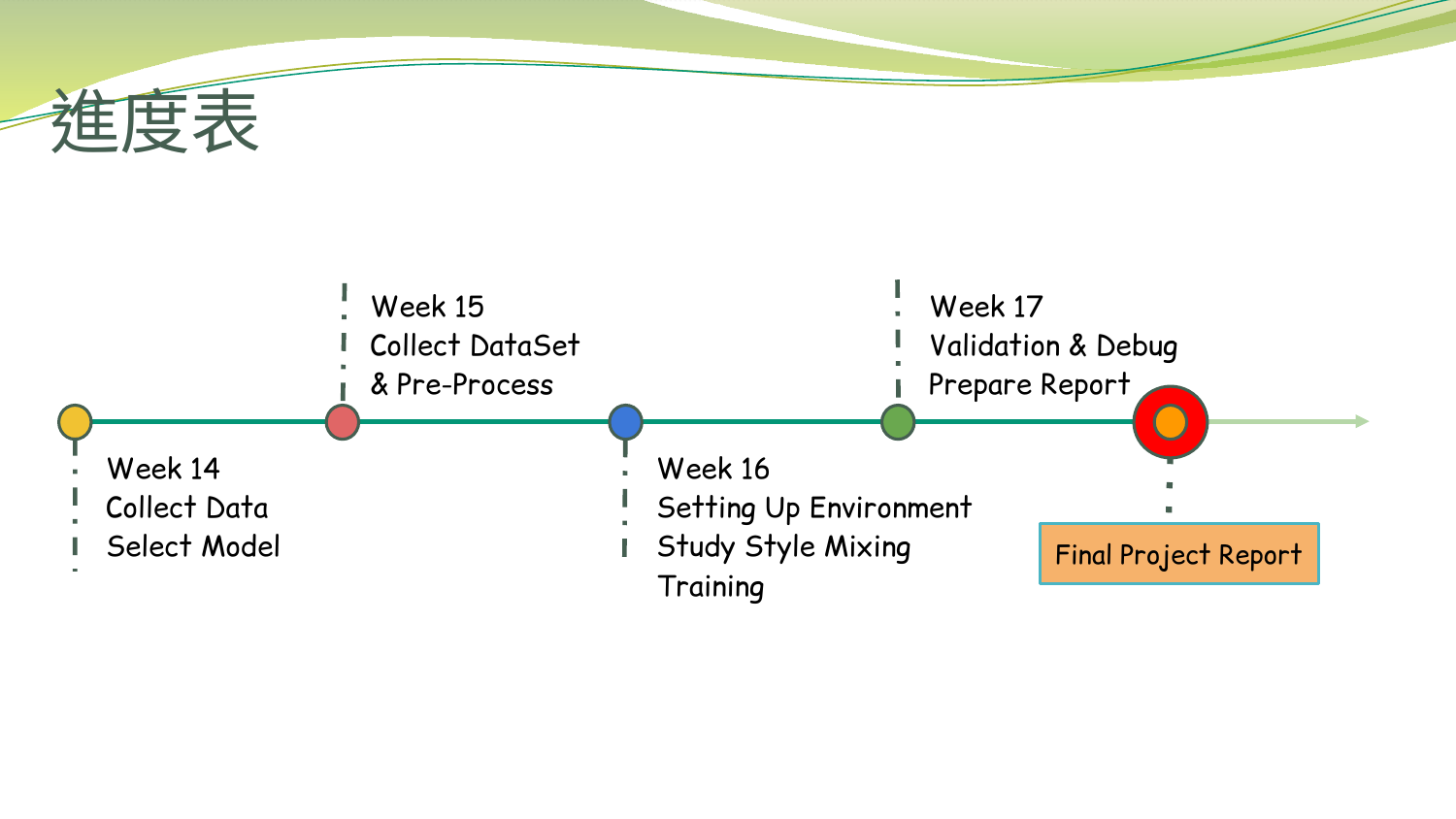

# 進度表
Week 15
Collect DataSet
& Pre-Process
Week 17
Validation & Debug
Prepare Report

Week 14
Collect Data
Select Model
Week 16
Setting Up Environment
Study Style Mixing
Training
Final Project Report